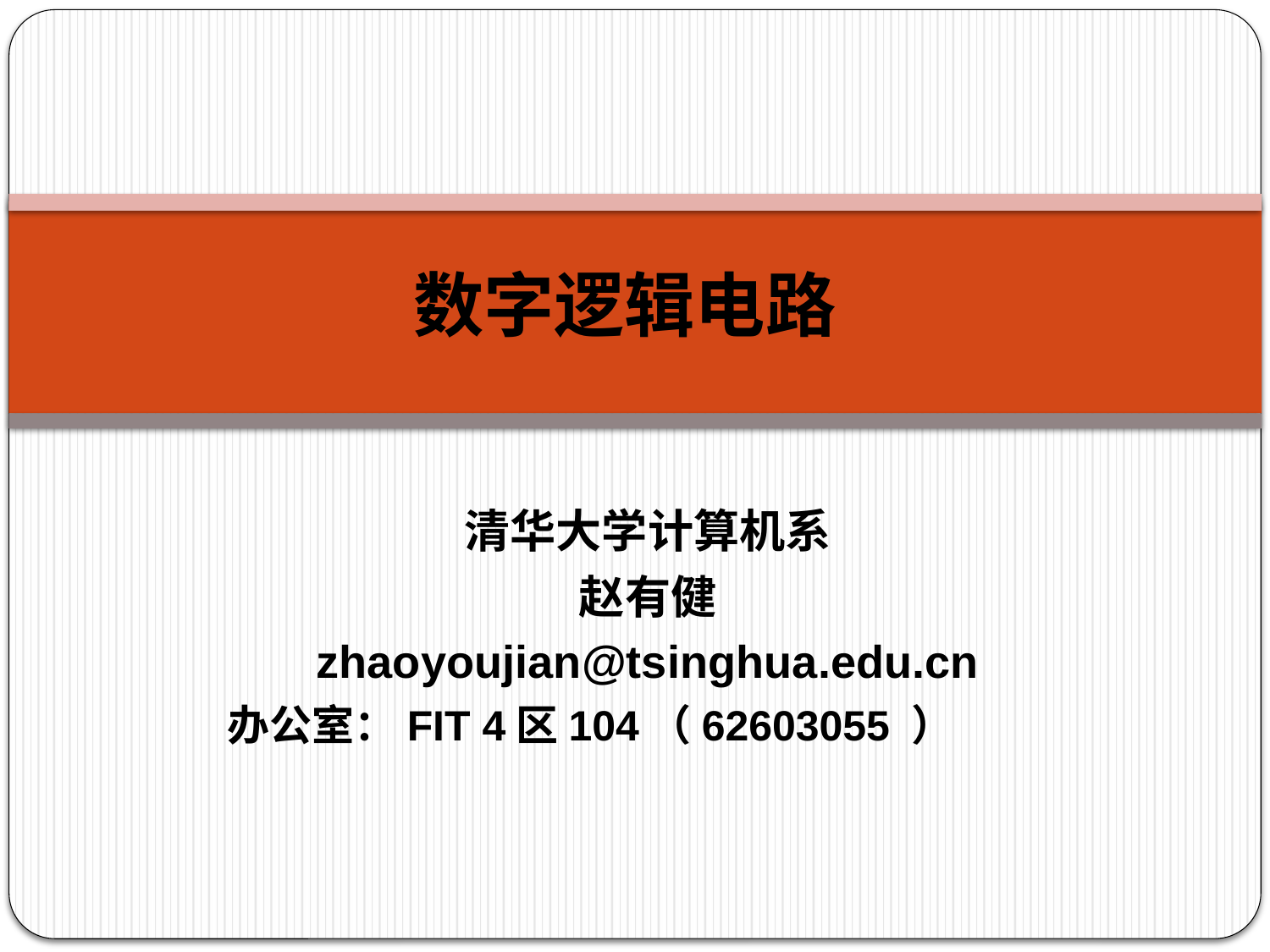

# 数字逻辑电路
清华大学计算机系
赵有健
zhaoyoujian@tsinghua.edu.cn
办公室：FIT 4区104（62603055 ）